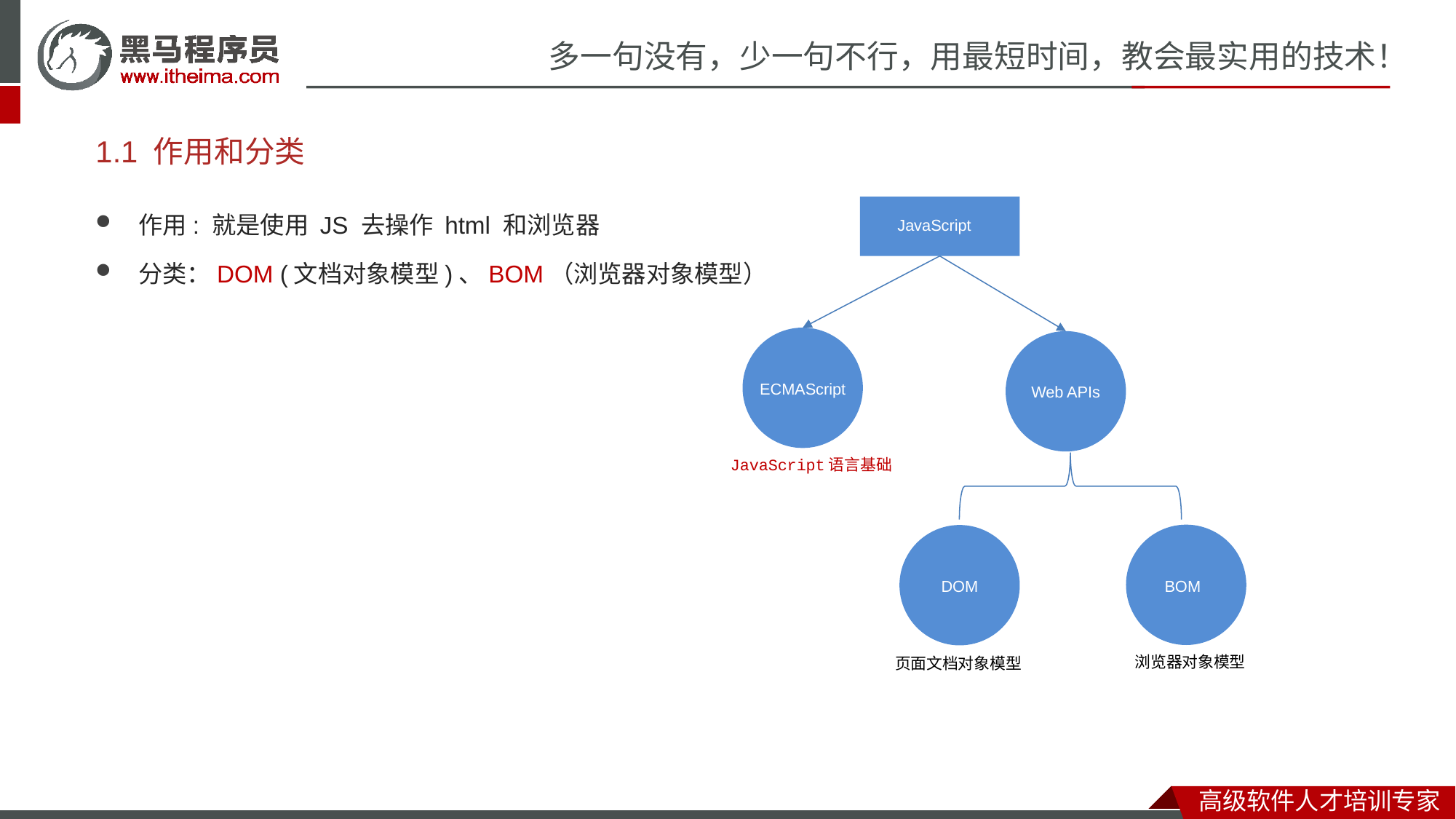

# 1.1 作用和分类
作用: 就是使用 JS 去操作 html 和浏览器
分类：DOM (文档对象模型)、BOM（浏览器对象模型）

JavaScript

ECMAScript
JavaScript语言基础

Web APIs

BOM
浏览器对象模型

DOM
页面文档对象模型